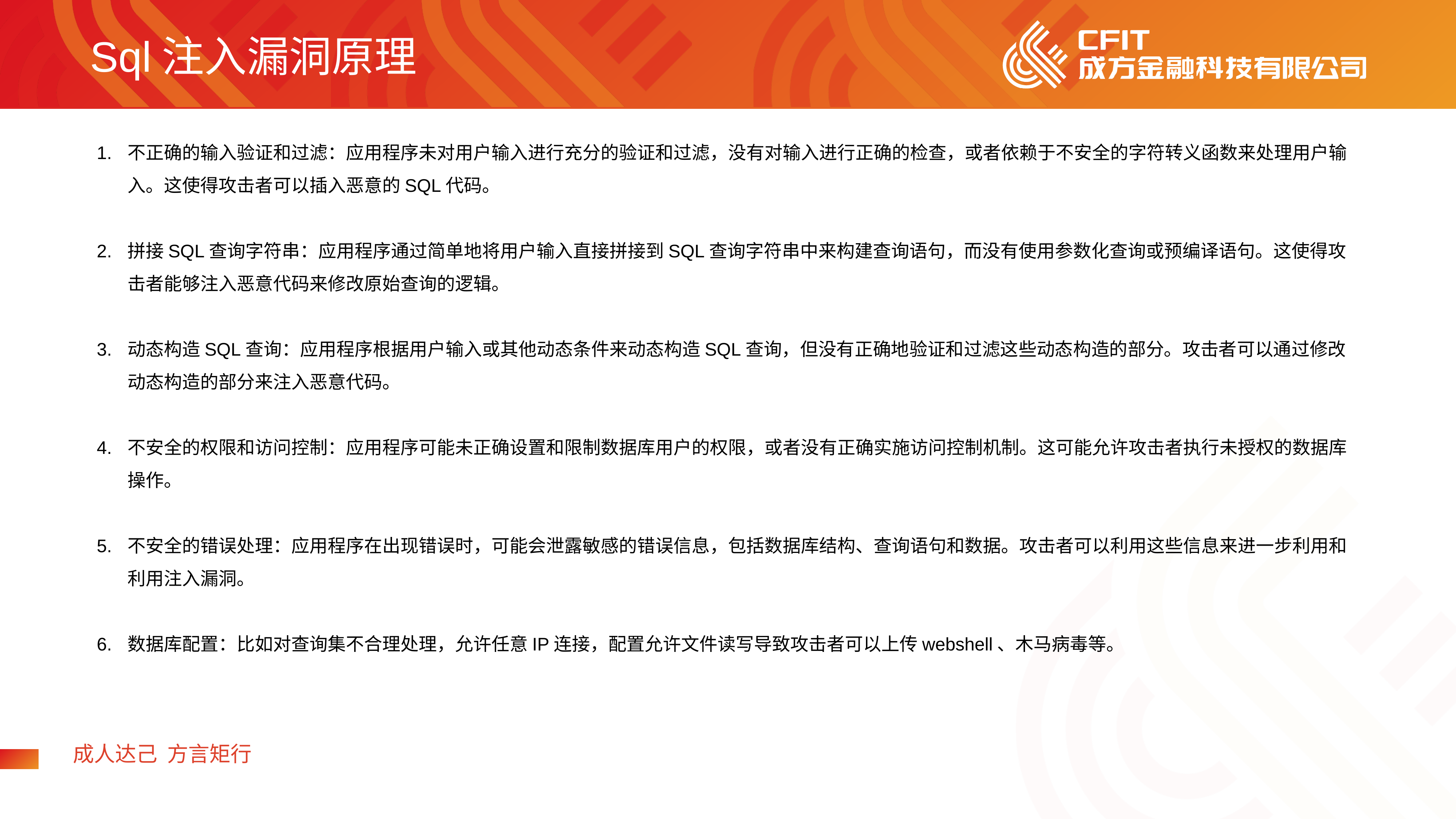

Sql注入漏洞原理
不正确的输入验证和过滤：应用程序未对用户输入进行充分的验证和过滤，没有对输入进行正确的检查，或者依赖于不安全的字符转义函数来处理用户输入。这使得攻击者可以插入恶意的SQL代码。

拼接SQL查询字符串：应用程序通过简单地将用户输入直接拼接到SQL查询字符串中来构建查询语句，而没有使用参数化查询或预编译语句。这使得攻击者能够注入恶意代码来修改原始查询的逻辑。

动态构造SQL查询：应用程序根据用户输入或其他动态条件来动态构造SQL查询，但没有正确地验证和过滤这些动态构造的部分。攻击者可以通过修改动态构造的部分来注入恶意代码。

不安全的权限和访问控制：应用程序可能未正确设置和限制数据库用户的权限，或者没有正确实施访问控制机制。这可能允许攻击者执行未授权的数据库操作。

不安全的错误处理：应用程序在出现错误时，可能会泄露敏感的错误信息，包括数据库结构、查询语句和数据。攻击者可以利用这些信息来进一步利用和利用注入漏洞。

数据库配置：比如对查询集不合理处理，允许任意IP连接，配置允许文件读写导致攻击者可以上传webshell、木马病毒等。